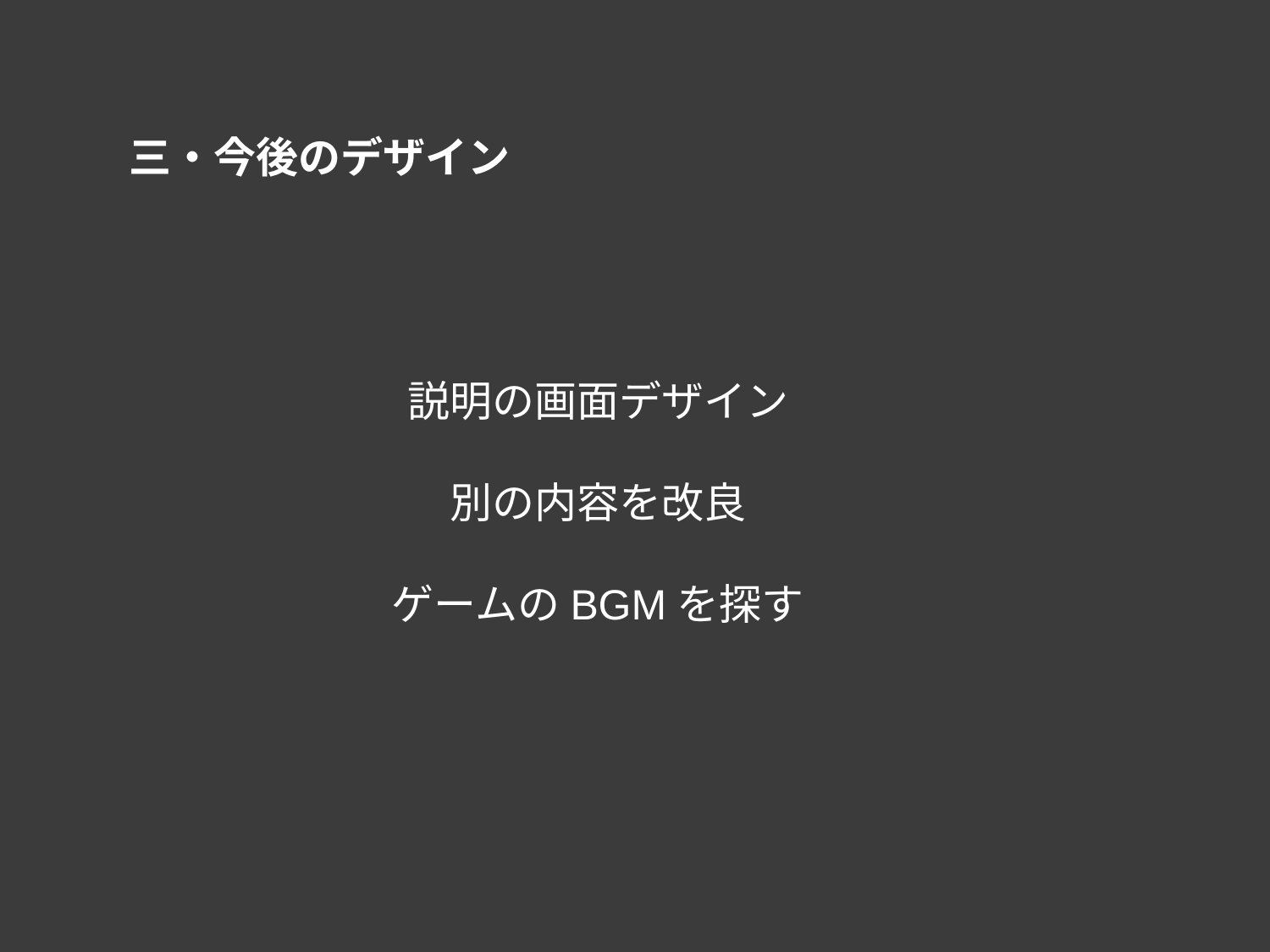

三・今後のデザイン
説明の画面デザイン
別の内容を改良
ゲームのBGMを探す